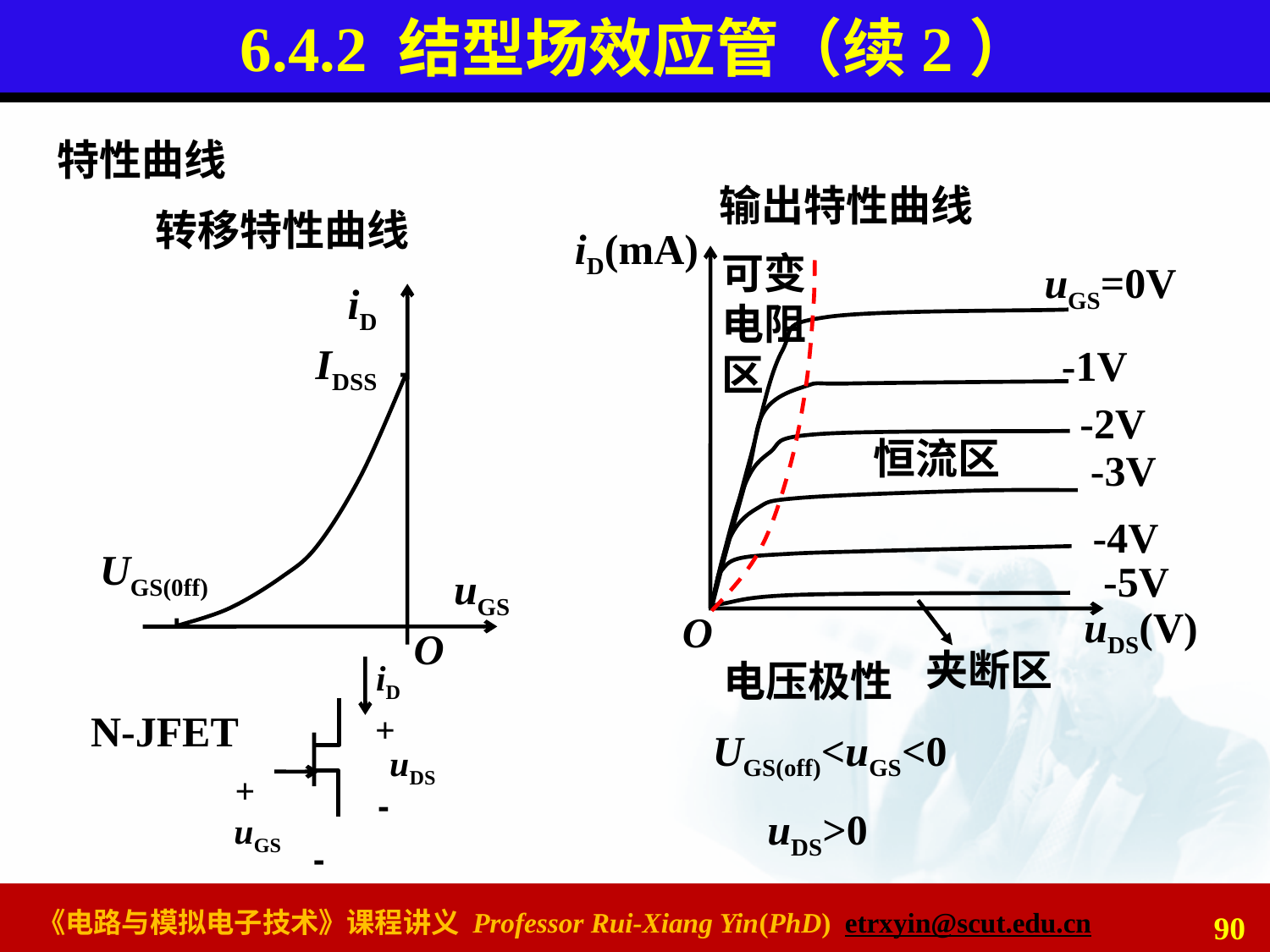

# 6.4.2 结型场效应管（续2）
特性曲线
输出特性曲线
iD(mA)

uGS=0V

-1V
-2V
-3V
-4V
-5V
uDS(V)
O

可变电阻区
恒流区

夹断区
转移特性曲线
iD

IDSS

UGS(0ff)
uGS
O

电压极性
UGS(off)<uGS<0
uDS>0
iD

+
uDS
-
+
uGS
-
N-JFET
90